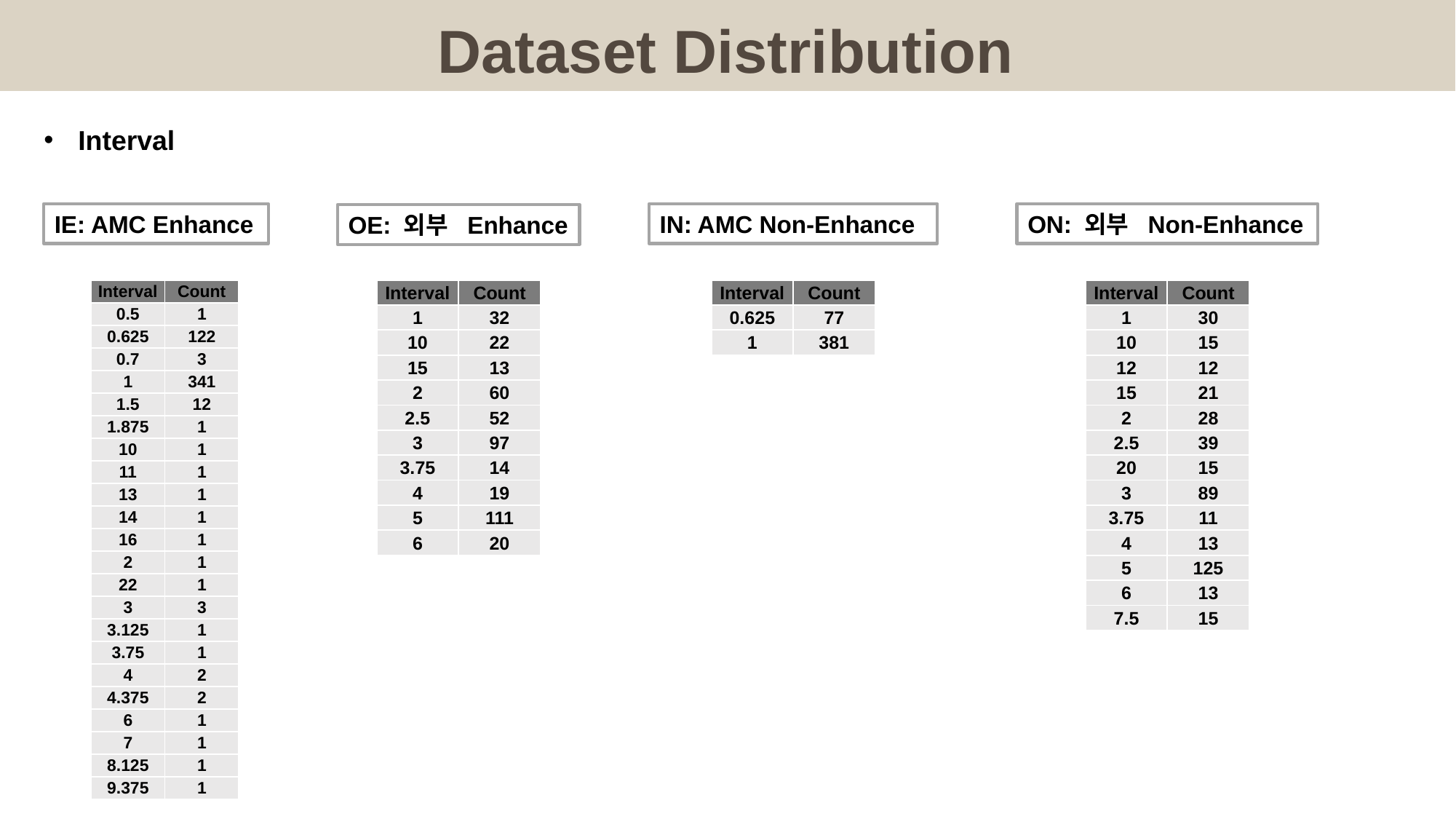

Dataset Distribution

#

Interval
IE: AMC Enhance
IN: AMC Non-Enhance
ON: 외부  Non-Enhance
OE: 외부  Enhance
| Interval | Count |
| --- | --- |
| 0.5 | 1 |
| 0.625 | 122 |
| 0.7 | 3 |
| 1 | 341 |
| 1.5 | 12 |
| 1.875 | 1 |
| 10 | 1 |
| 11 | 1 |
| 13 | 1 |
| 14 | 1 |
| 16 | 1 |
| 2 | 1 |
| 22 | 1 |
| 3 | 3 |
| 3.125 | 1 |
| 3.75 | 1 |
| 4 | 2 |
| 4.375 | 2 |
| 6 | 1 |
| 7 | 1 |
| 8.125 | 1 |
| 9.375 | 1 |
| Interval | Count |
| --- | --- |
| 1 | 32 |
| 10 | 22 |
| 15 | 13 |
| 2 | 60 |
| 2.5 | 52 |
| 3 | 97 |
| 3.75 | 14 |
| 4 | 19 |
| 5 | 111 |
| 6 | 20 |
| Interval | Count |
| --- | --- |
| 0.625 | 77 |
| 1 | 381 |
| Interval | Count |
| --- | --- |
| 1 | 30 |
| 10 | 15 |
| 12 | 12 |
| 15 | 21 |
| 2 | 28 |
| 2.5 | 39 |
| 20 | 15 |
| 3 | 89 |
| 3.75 | 11 |
| 4 | 13 |
| 5 | 125 |
| 6 | 13 |
| 7.5 | 15 |